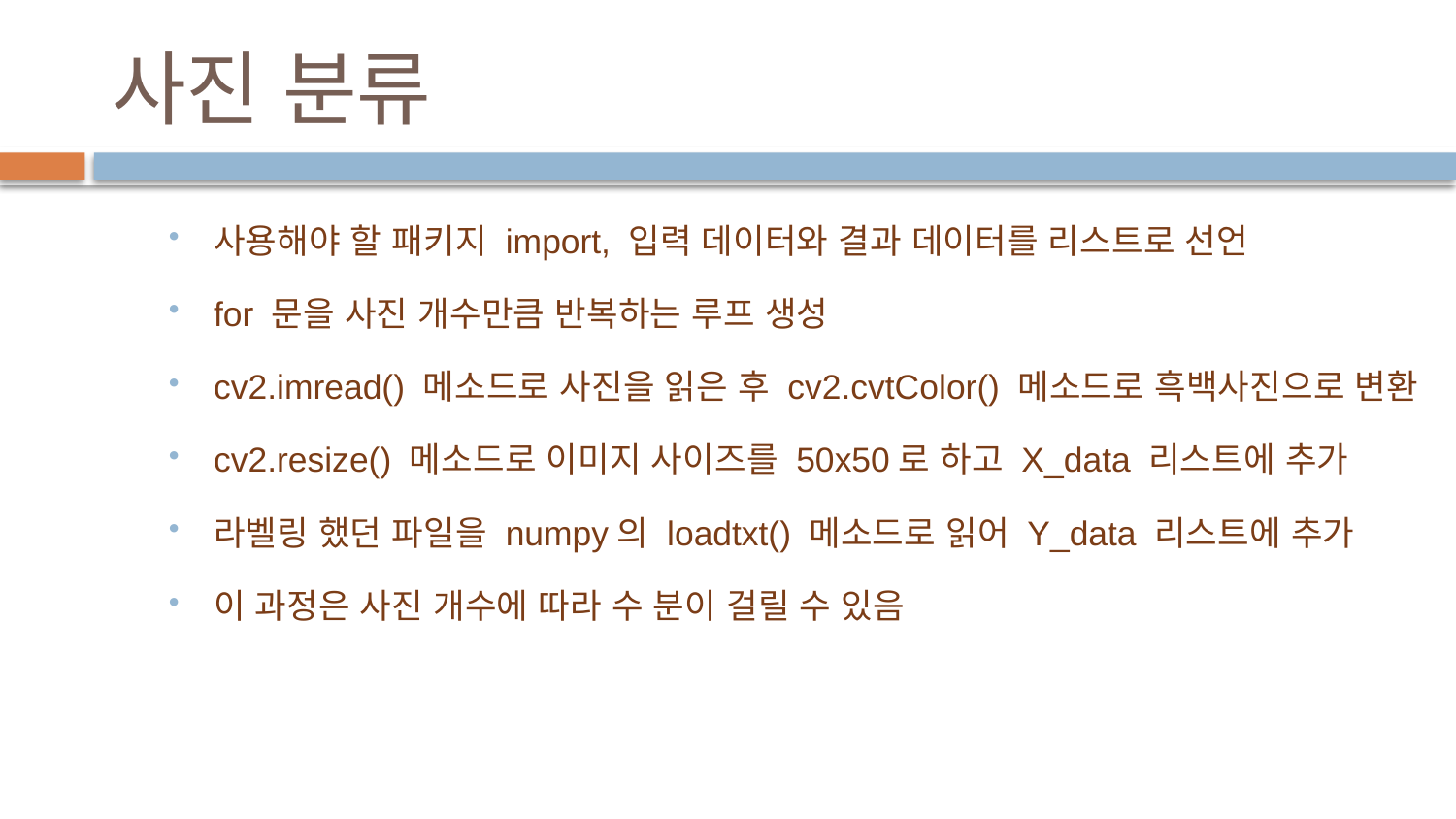

# 사진 분류
사용해야 할 패키지 import, 입력 데이터와 결과 데이터를 리스트로 선언
for 문을 사진 개수만큼 반복하는 루프 생성
cv2.imread() 메소드로 사진을 읽은 후 cv2.cvtColor() 메소드로 흑백사진으로 변환
cv2.resize() 메소드로 이미지 사이즈를 50x50로 하고 X_data 리스트에 추가
라벨링 했던 파일을 numpy의 loadtxt() 메소드로 읽어 Y_data 리스트에 추가
이 과정은 사진 개수에 따라 수 분이 걸릴 수 있음